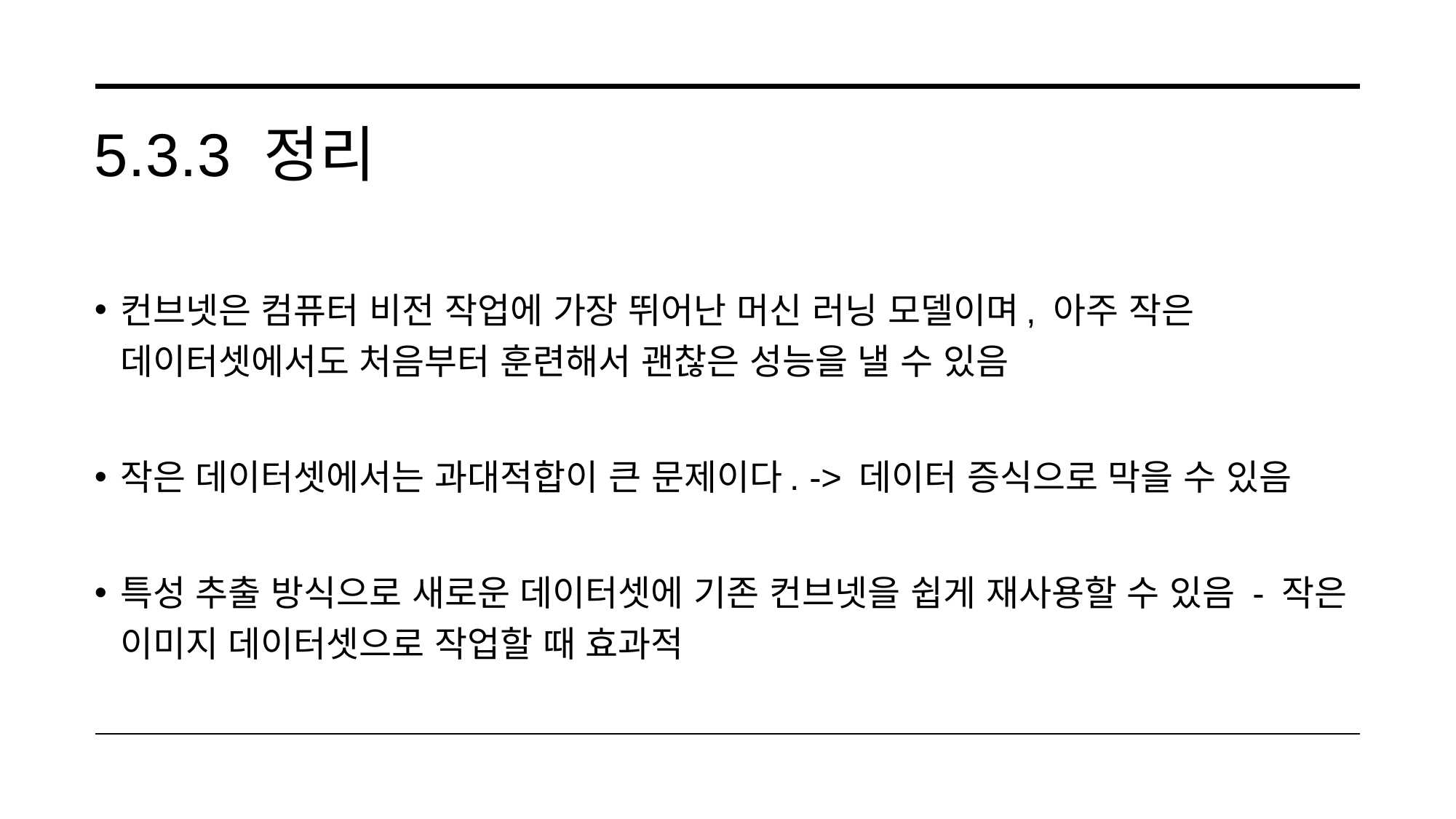

# 5.3.3 정리
컨브넷은 컴퓨터 비전 작업에 가장 뛰어난 머신 러닝 모델이며, 아주 작은 데이터셋에서도 처음부터 훈련해서 괜찮은 성능을 낼 수 있음

작은 데이터셋에서는 과대적합이 큰 문제이다. -> 데이터 증식으로 막을 수 있음

특성 추출 방식으로 새로운 데이터셋에 기존 컨브넷을 쉽게 재사용할 수 있음 - 작은 이미지 데이터셋으로 작업할 때 효과적